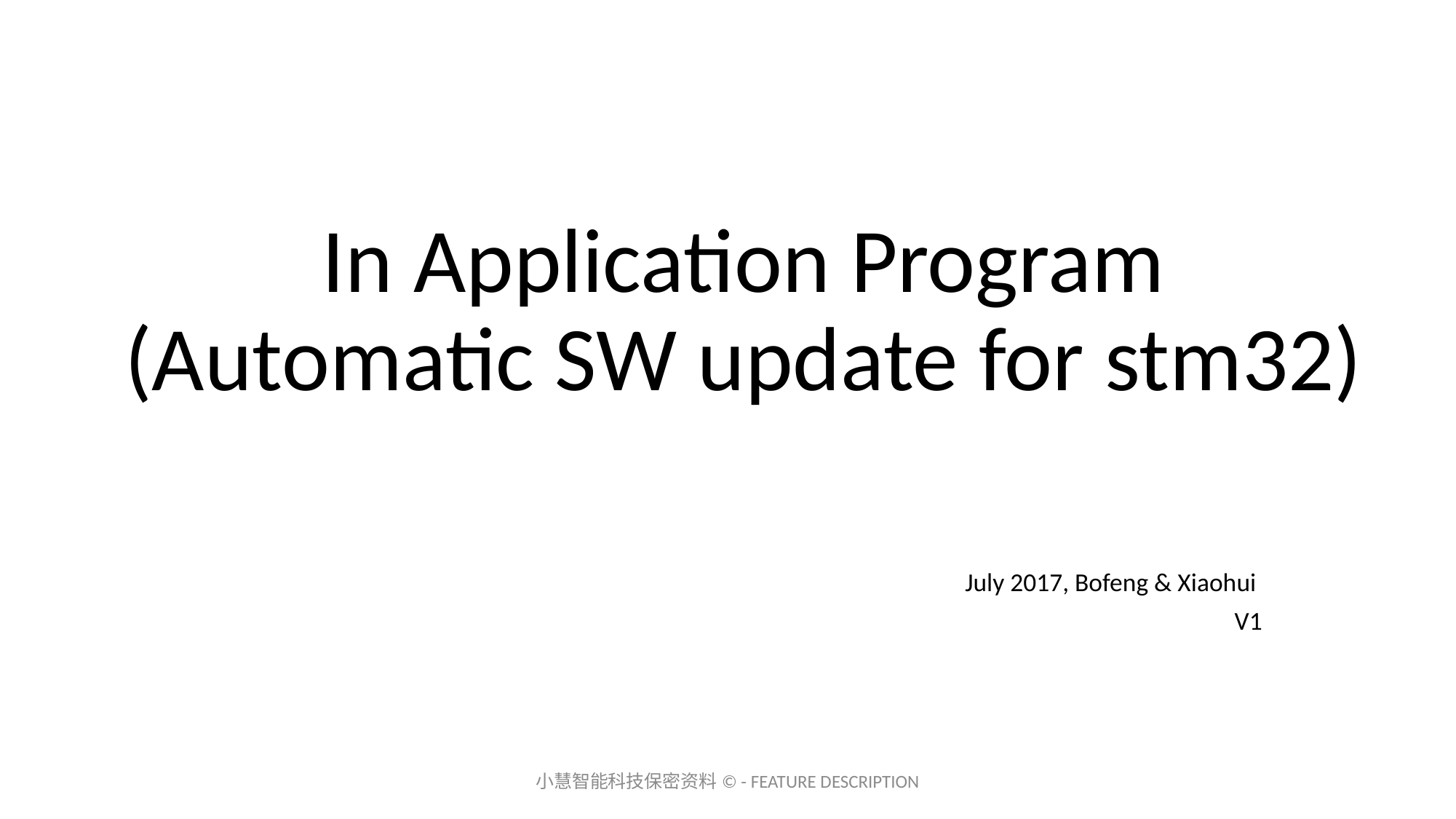

# In Application Program (Automatic SW update for stm32)
July 2017, Bofeng & Xiaohui
V1

小慧智能科技保密资料© - FEATURE DESCRIPTION
12